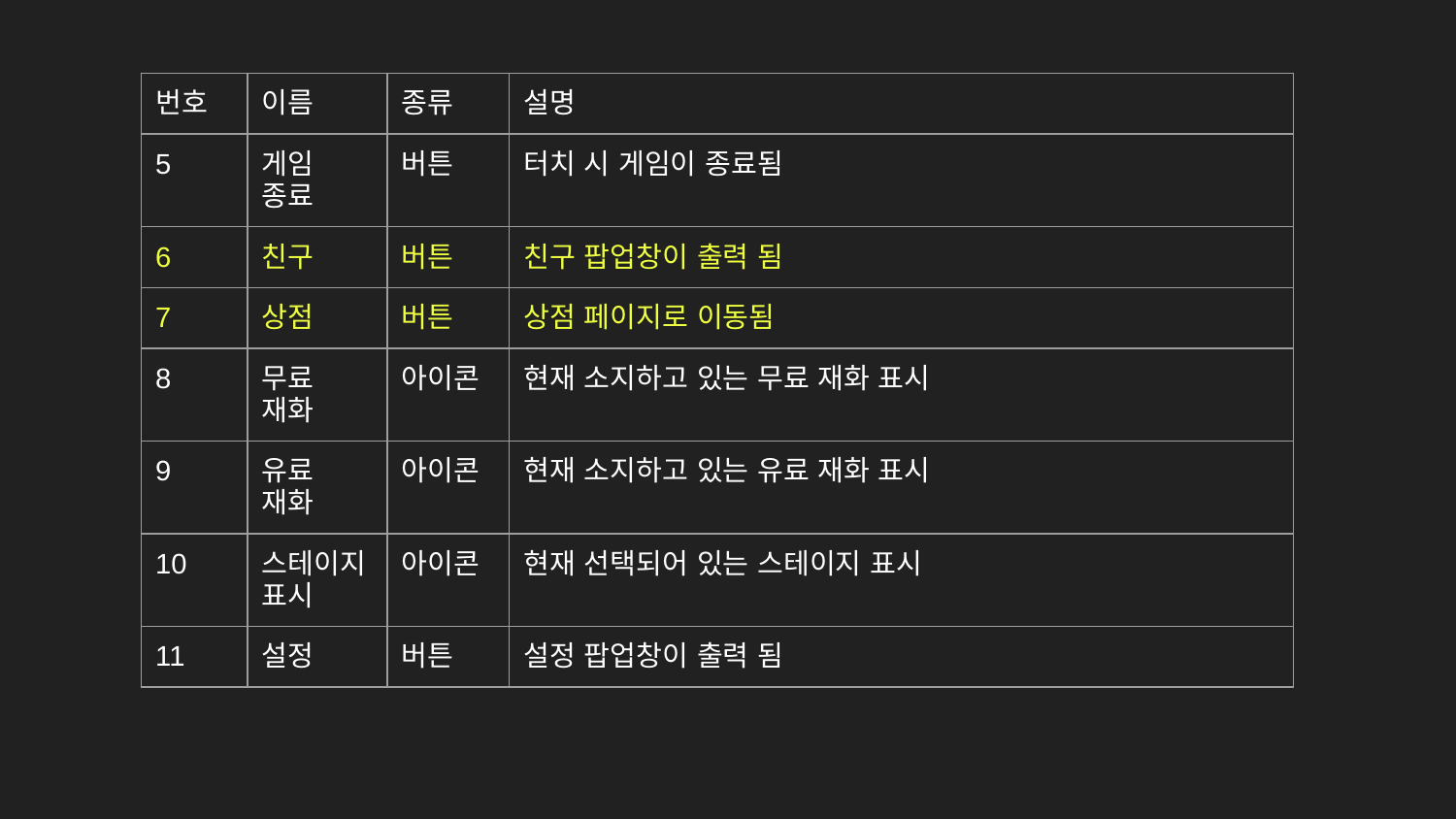

| 번호 | 이름 | 종류 | 설명 |
| --- | --- | --- | --- |
| 5 | 게임 종료 | 버튼 | 터치 시 게임이 종료됨 |
| 6 | 친구 | 버튼 | 친구 팝업창이 출력 됨 |
| 7 | 상점 | 버튼 | 상점 페이지로 이동됨 |
| 8 | 무료 재화 | 아이콘 | 현재 소지하고 있는 무료 재화 표시 |
| 9 | 유료 재화 | 아이콘 | 현재 소지하고 있는 유료 재화 표시 |
| 10 | 스테이지 표시 | 아이콘 | 현재 선택되어 있는 스테이지 표시 |
| 11 | 설정 | 버튼 | 설정 팝업창이 출력 됨 |